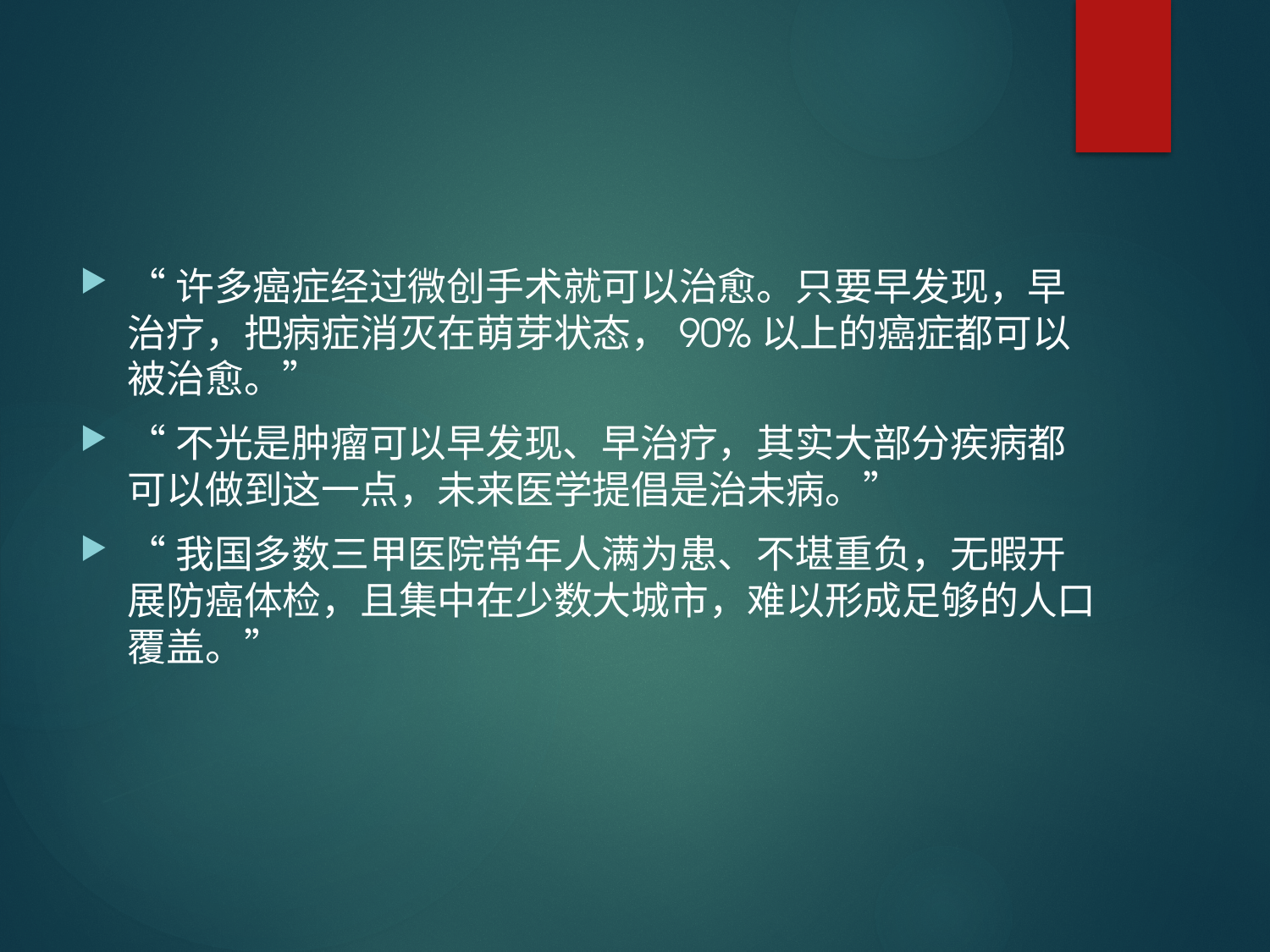

#
“许多癌症经过微创手术就可以治愈。只要早发现，早治疗，把病症消灭在萌芽状态，90%以上的癌症都可以被治愈。”
“不光是肿瘤可以早发现、早治疗，其实大部分疾病都可以做到这一点，未来医学提倡是治未病。”
“我国多数三甲医院常年人满为患、不堪重负，无暇开展防癌体检，且集中在少数大城市，难以形成足够的人口覆盖。”